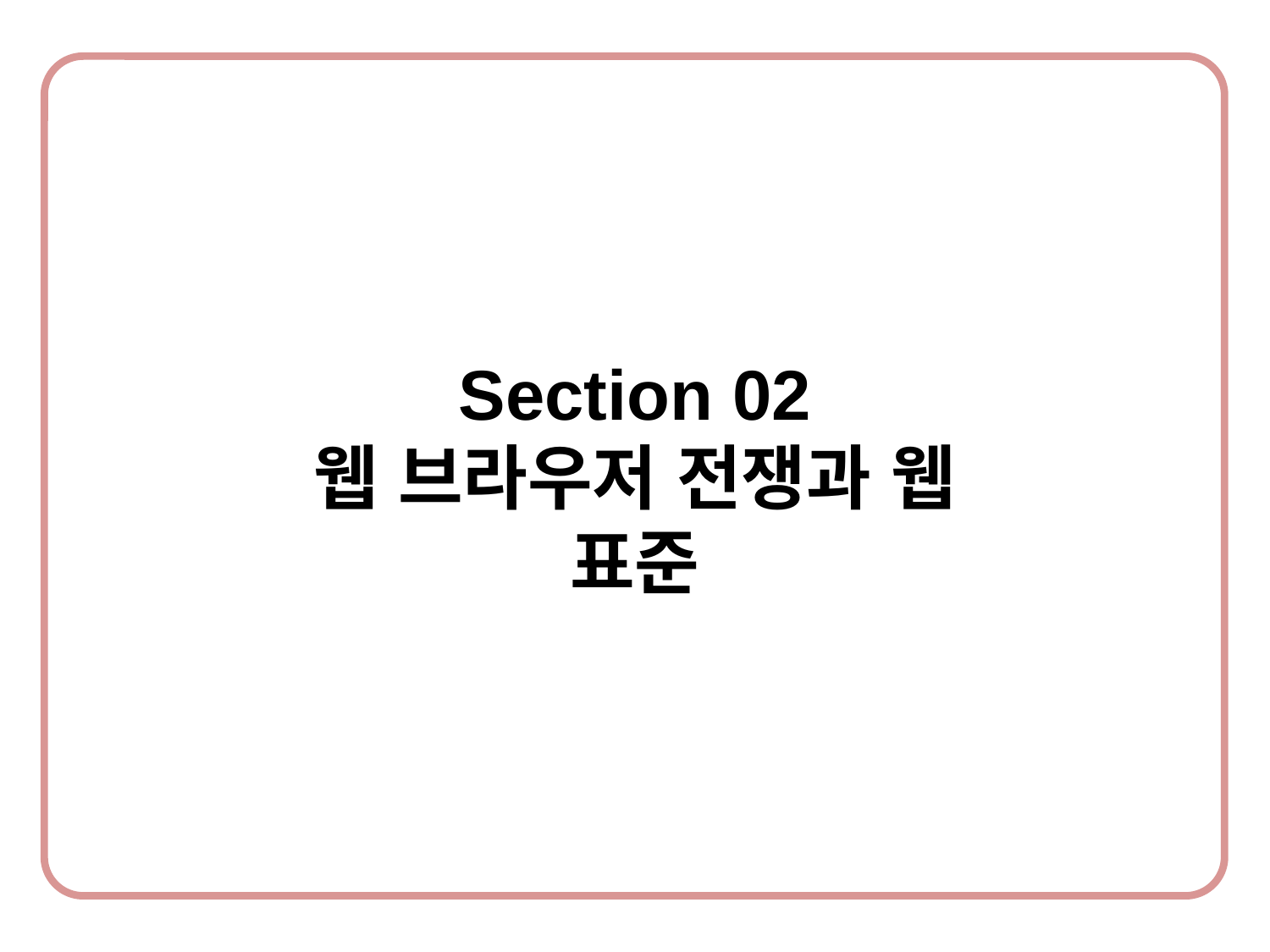

Section 02
웹 브라우저 전쟁과 웹 표준